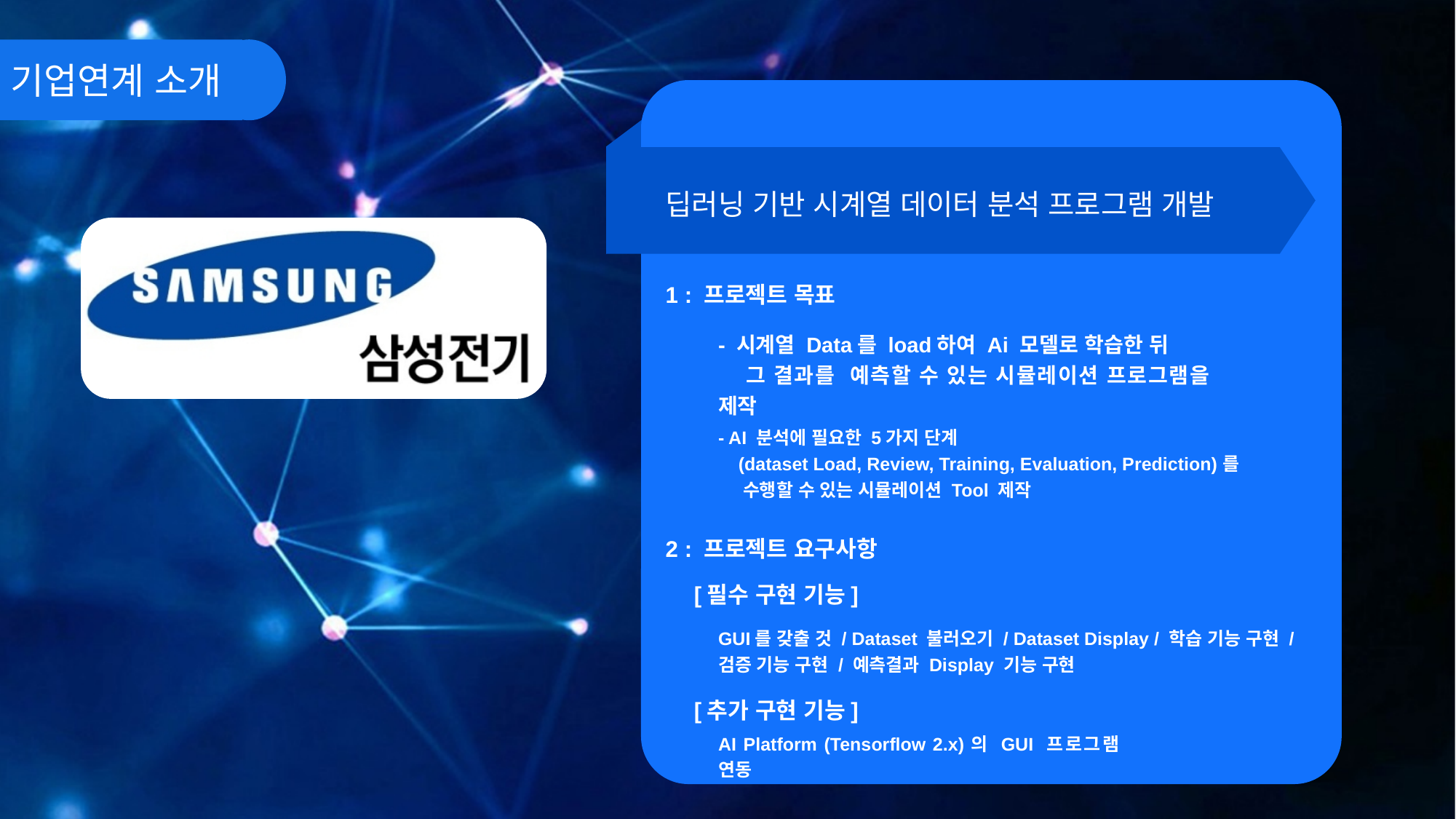

기업연계 소개

딥러닝 기반 시계열 데이터 분석 프로그램 개발

1 : 프로젝트 목표

- 시계열 Data를 load하여 Ai 모델로 학습한 뒤
   그 결과를  예측할 수 있는 시뮬레이션 프로그램을 제작
- AI 분석에 필요한 5가지 단계
    (dataset Load, Review, Training, Evaluation, Prediction)를
    수행할 수 있는 시뮬레이션 Tool 제작

2 : 프로젝트 요구사항
[필수 구현 기능]
GUI를 갖출 것 / Dataset 불러오기 / Dataset Display / 학습 기능 구현 /
검증 기능 구현 / 예측결과 Display 기능 구현
[추가 구현 기능]
AI Platform (Tensorflow 2.x)의 GUI 프로그램 연동